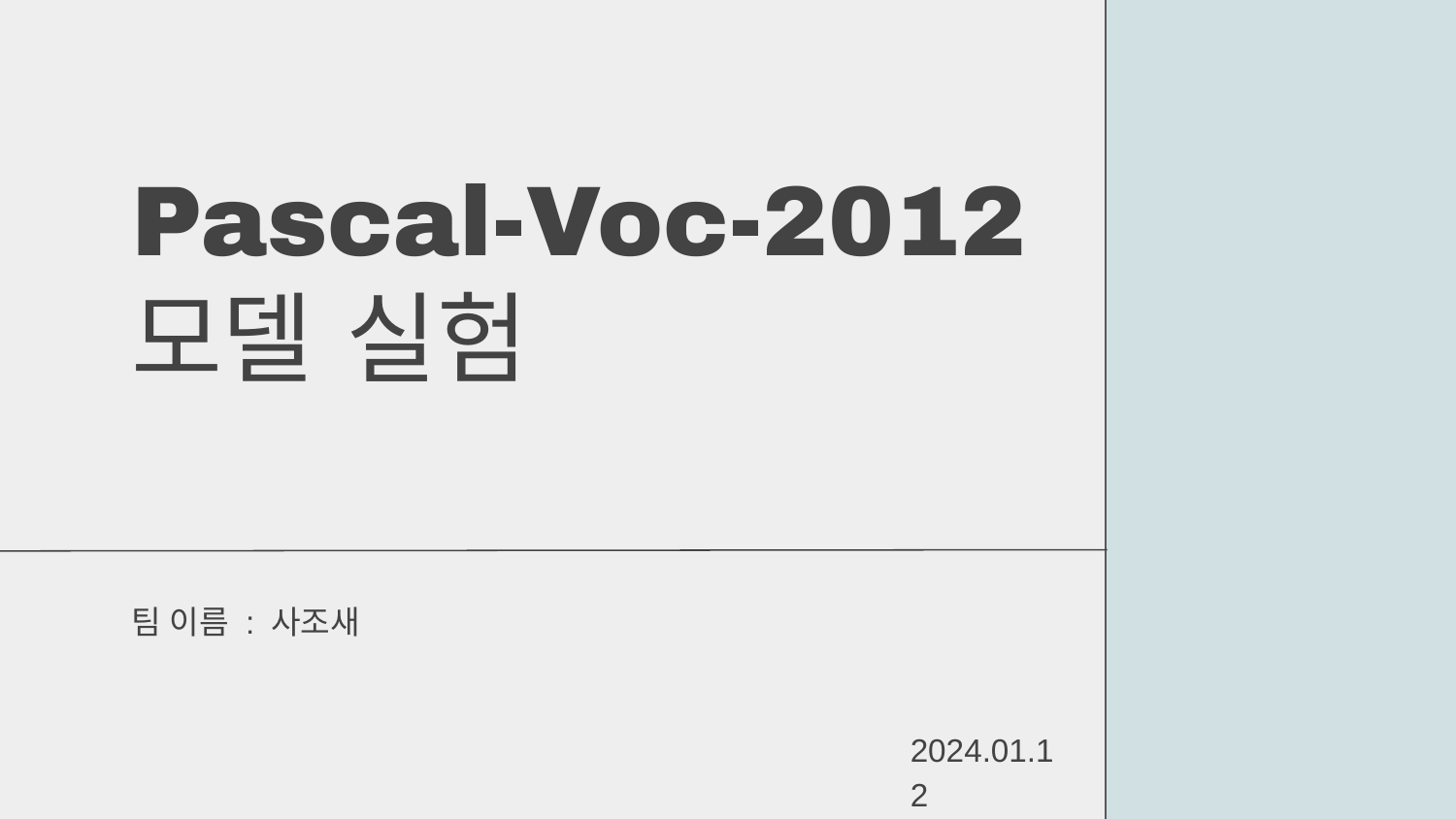

Pascal-Voc-2012모델 실험
팀 이름 : 사조새
2024.01.12